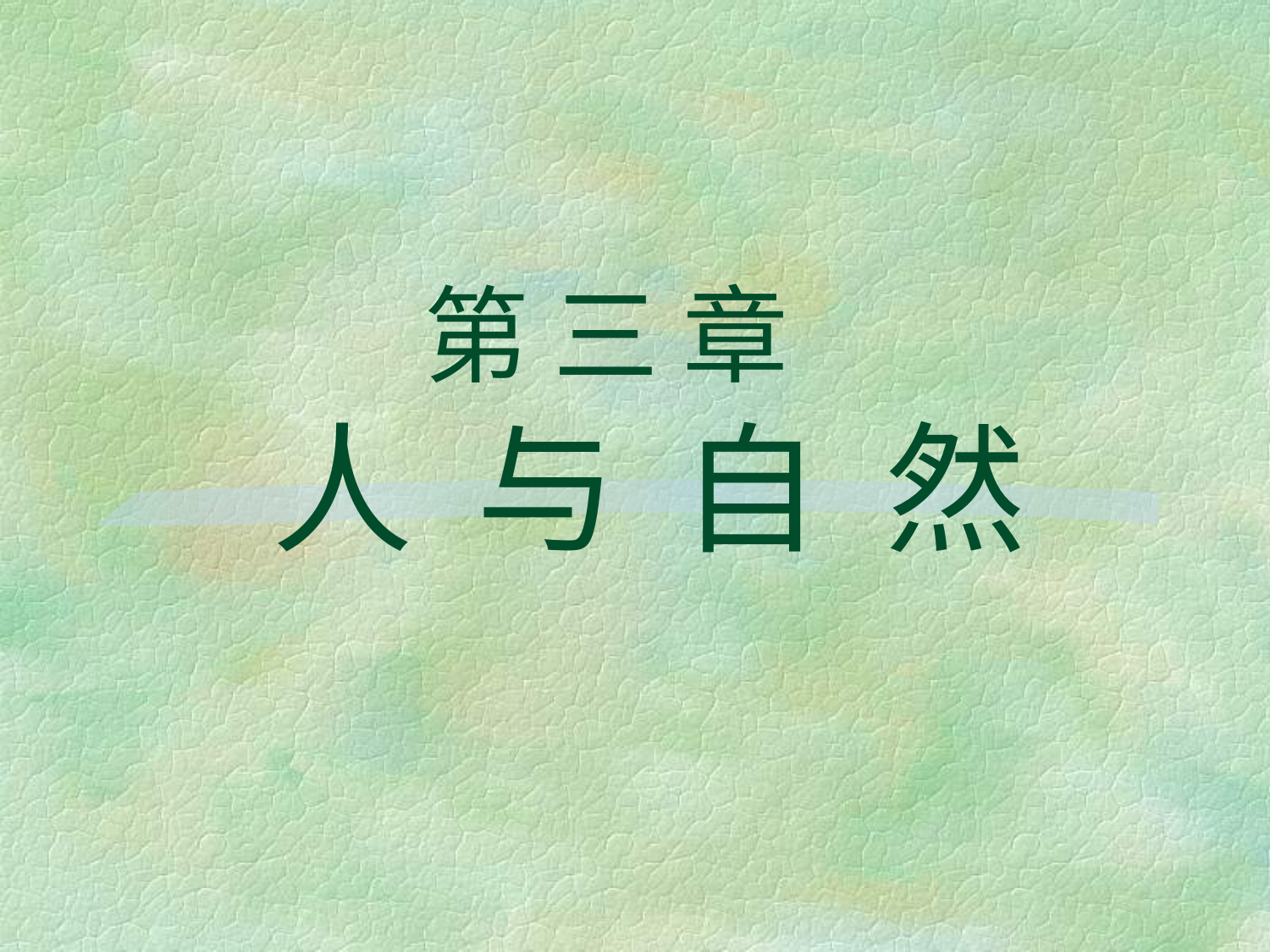

# 第 三 章 人  与  自  然